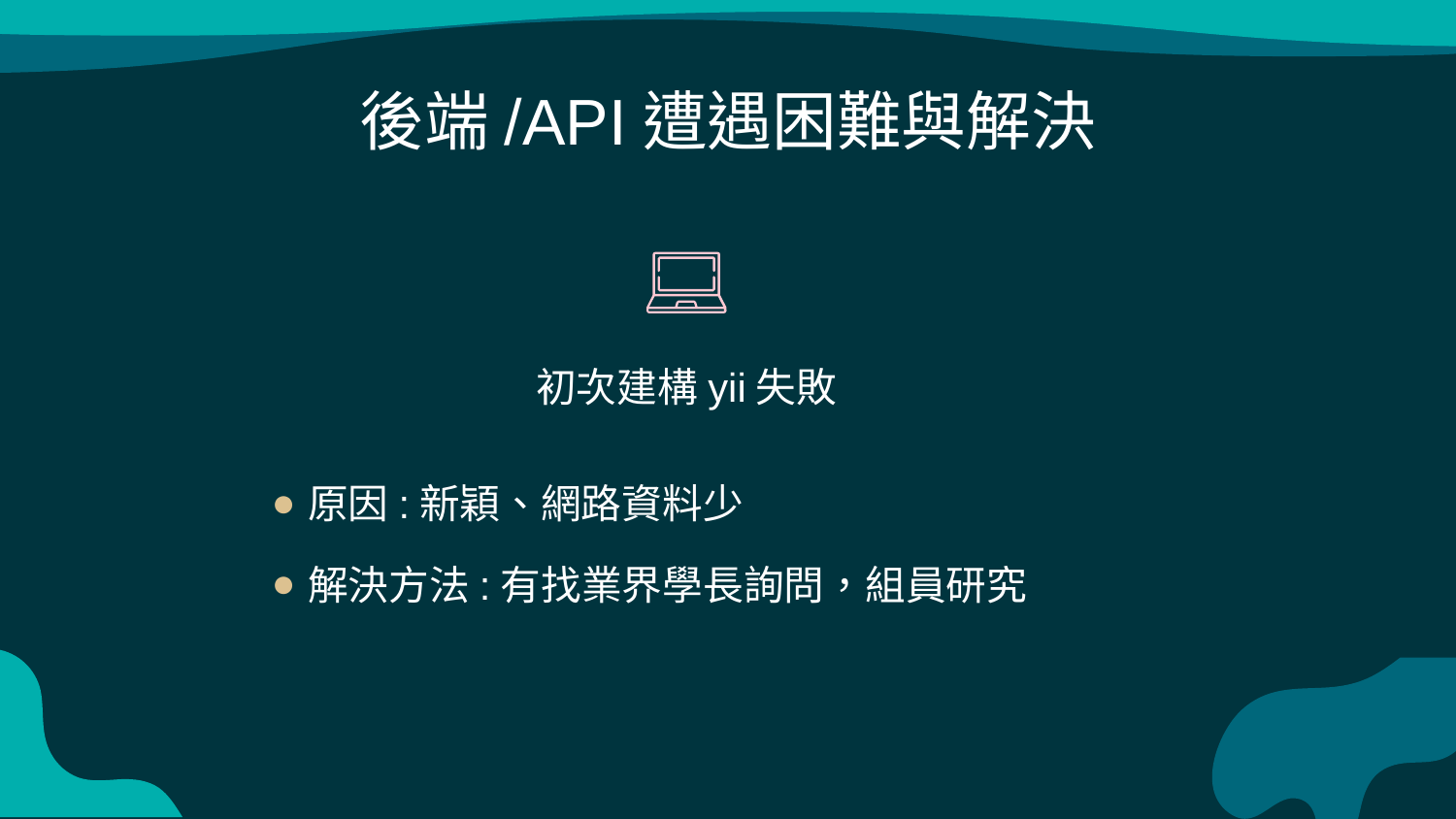

# 後端/API遭遇困難與解決

初次建構yii失敗
原因:新穎、網路資料少
解決方法:有找業界學長詢問，組員研究